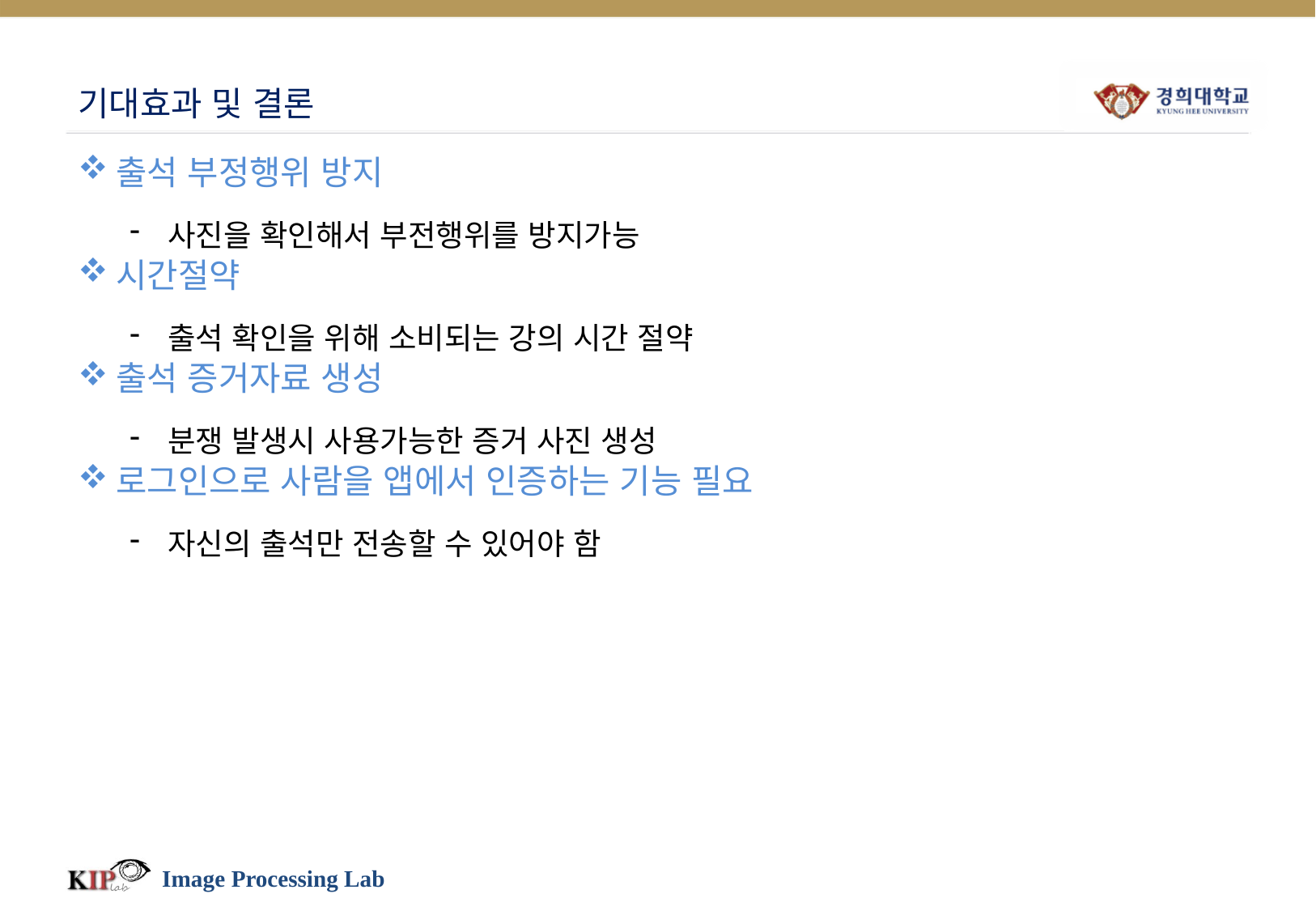

# 기대효과 및 결론
출석 부정행위 방지
사진을 확인해서 부전행위를 방지가능
시간절약
출석 확인을 위해 소비되는 강의 시간 절약
출석 증거자료 생성
분쟁 발생시 사용가능한 증거 사진 생성
로그인으로 사람을 앱에서 인증하는 기능 필요
자신의 출석만 전송할 수 있어야 함
Image Processing Lab